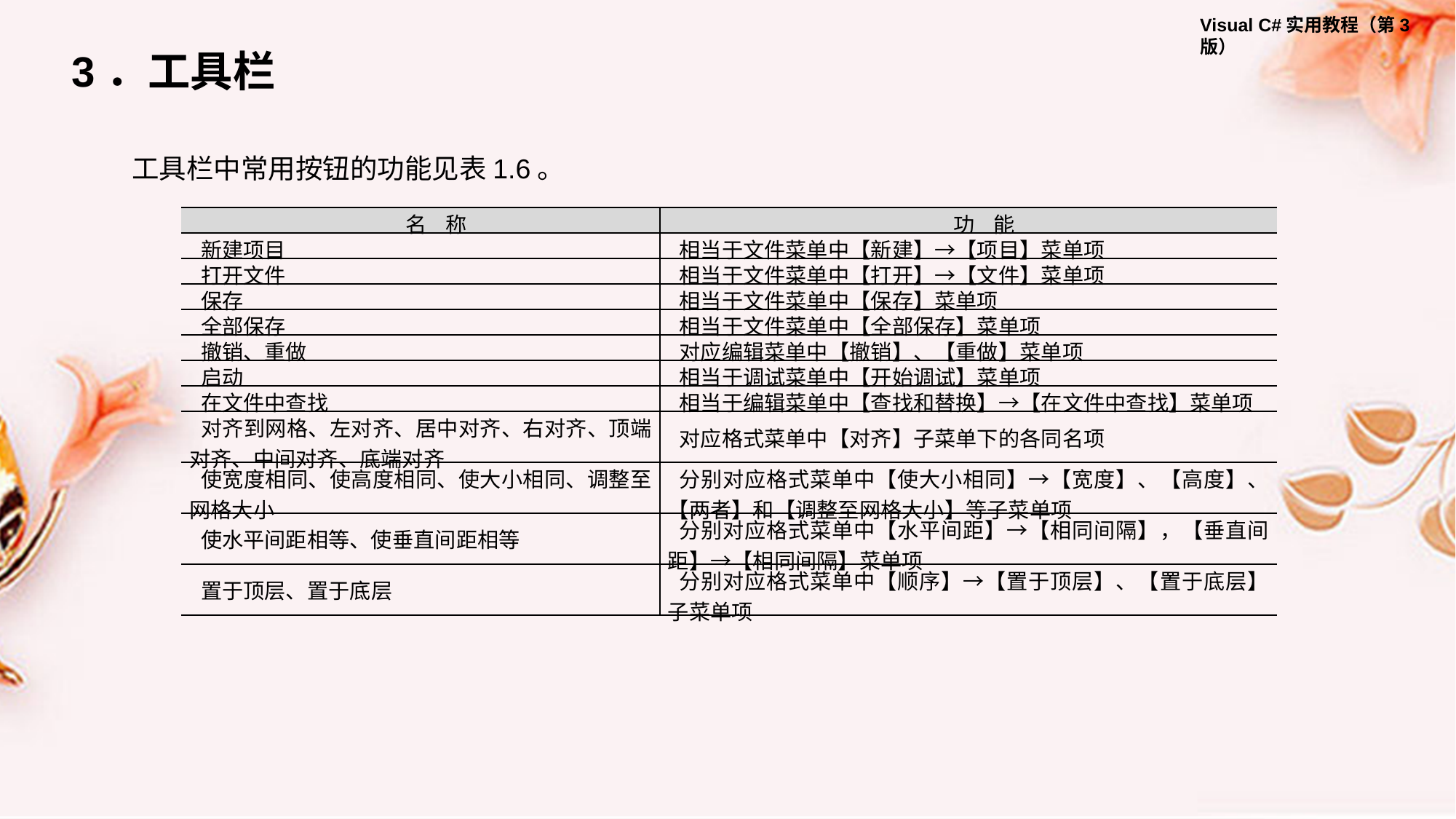

3．工具栏
工具栏中常用按钮的功能见表1.6。
| 名 称 | 功 能 |
| --- | --- |
| 新建项目 | 相当于文件菜单中【新建】→【项目】菜单项 |
| 打开文件 | 相当于文件菜单中【打开】→【文件】菜单项 |
| 保存 | 相当于文件菜单中【保存】菜单项 |
| 全部保存 | 相当于文件菜单中【全部保存】菜单项 |
| 撤销、重做 | 对应编辑菜单中【撤销】、【重做】菜单项 |
| 启动 | 相当于调试菜单中【开始调试】菜单项 |
| 在文件中查找 | 相当于编辑菜单中【查找和替换】→【在文件中查找】菜单项 |
| 对齐到网格、左对齐、居中对齐、右对齐、顶端对齐、中间对齐、底端对齐 | 对应格式菜单中【对齐】子菜单下的各同名项 |
| 使宽度相同、使高度相同、使大小相同、调整至网格大小 | 分别对应格式菜单中【使大小相同】→【宽度】、【高度】、【两者】和【调整至网格大小】等子菜单项 |
| 使水平间距相等、使垂直间距相等 | 分别对应格式菜单中【水平间距】→【相同间隔】，【垂直间距】→【相同间隔】菜单项 |
| 置于顶层、置于底层 | 分别对应格式菜单中【顺序】→【置于顶层】、【置于底层】子菜单项 |